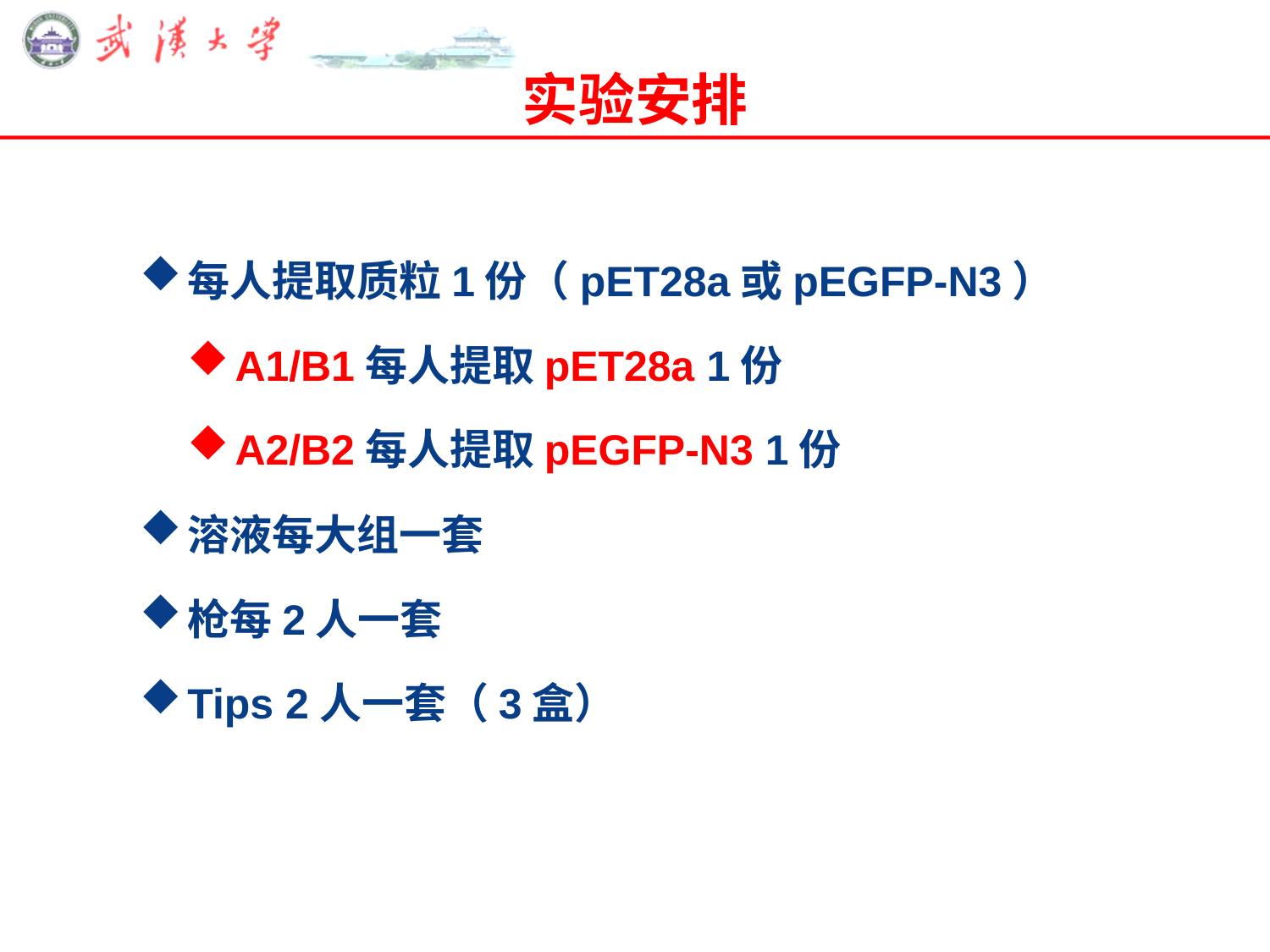

# 实验安排

每人提取质粒1份（pET28a或pEGFP-N3）
A1/B1每人提取pET28a 1份
A2/B2每人提取pEGFP-N3 1份
溶液每大组一套
枪每2人一套
Tips 2人一套（3盒）